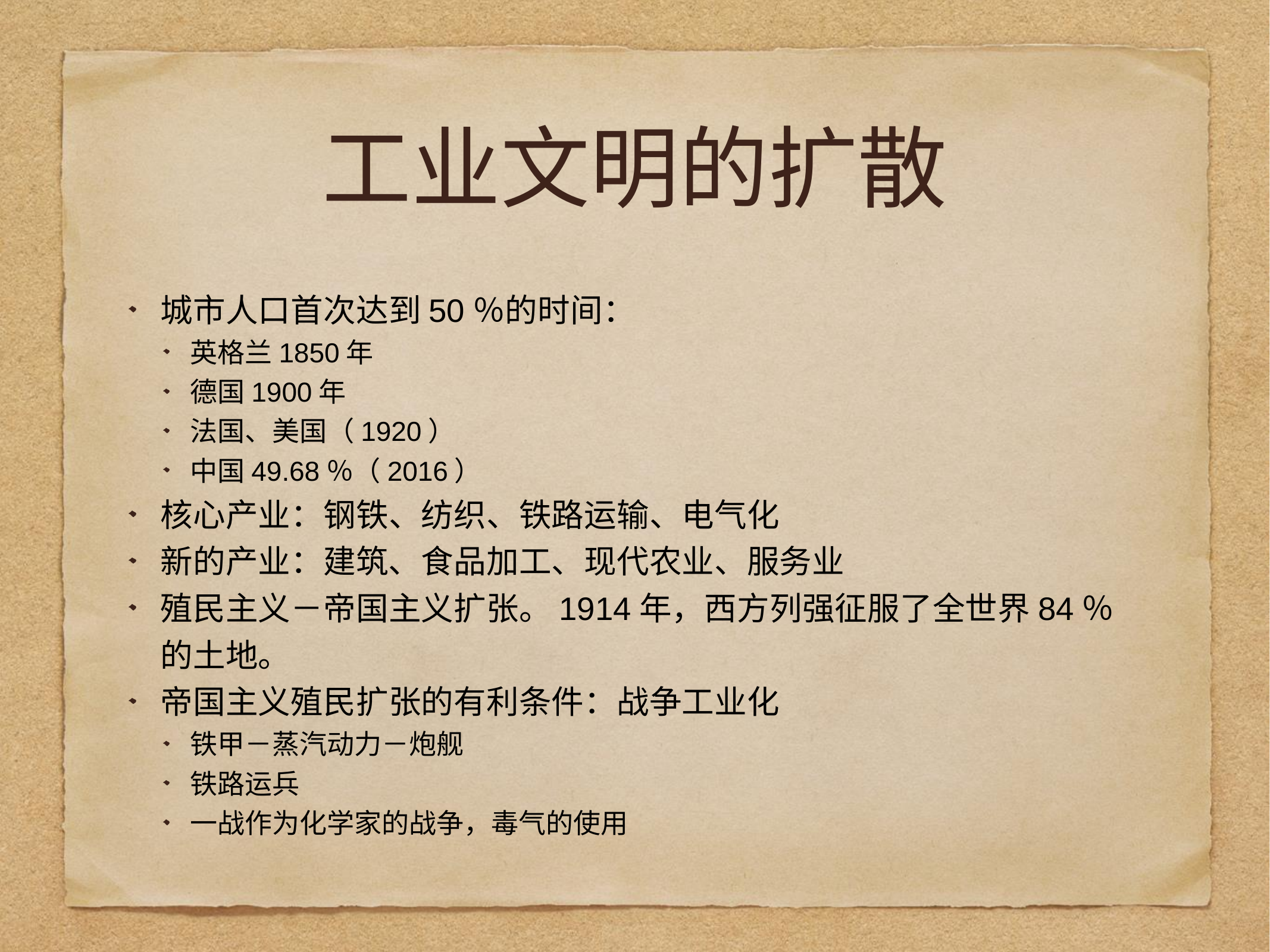

# 工业文明的扩散
城市人口首次达到50％的时间：
英格兰1850年
德国1900年
法国、美国（1920）
中国49.68％（2016）
核心产业：钢铁、纺织、铁路运输、电气化
新的产业：建筑、食品加工、现代农业、服务业
殖民主义－帝国主义扩张。1914年，西方列强征服了全世界84％的土地。
帝国主义殖民扩张的有利条件：战争工业化
铁甲－蒸汽动力－炮舰
铁路运兵
一战作为化学家的战争，毒气的使用